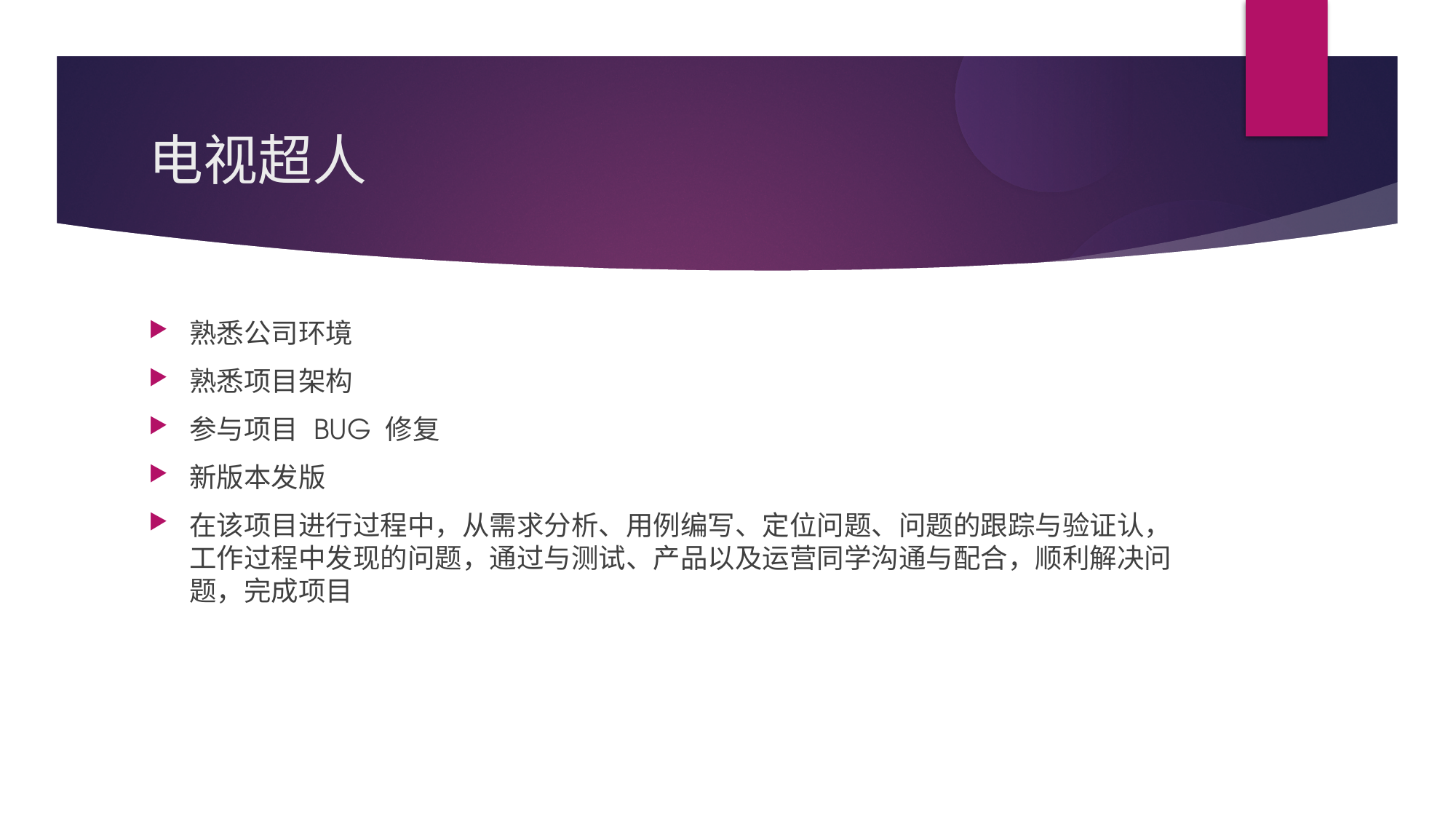

电视超人
熟悉公司环境
熟悉项目架构
参与项目 BUG 修复
新版本发版
在该项目进行过程中，从需求分析、用例编写、定位问题、问题的跟踪与验证认，工作过程中发现的问题，通过与测试、产品以及运营同学沟通与配合，顺利解决问题，完成项目